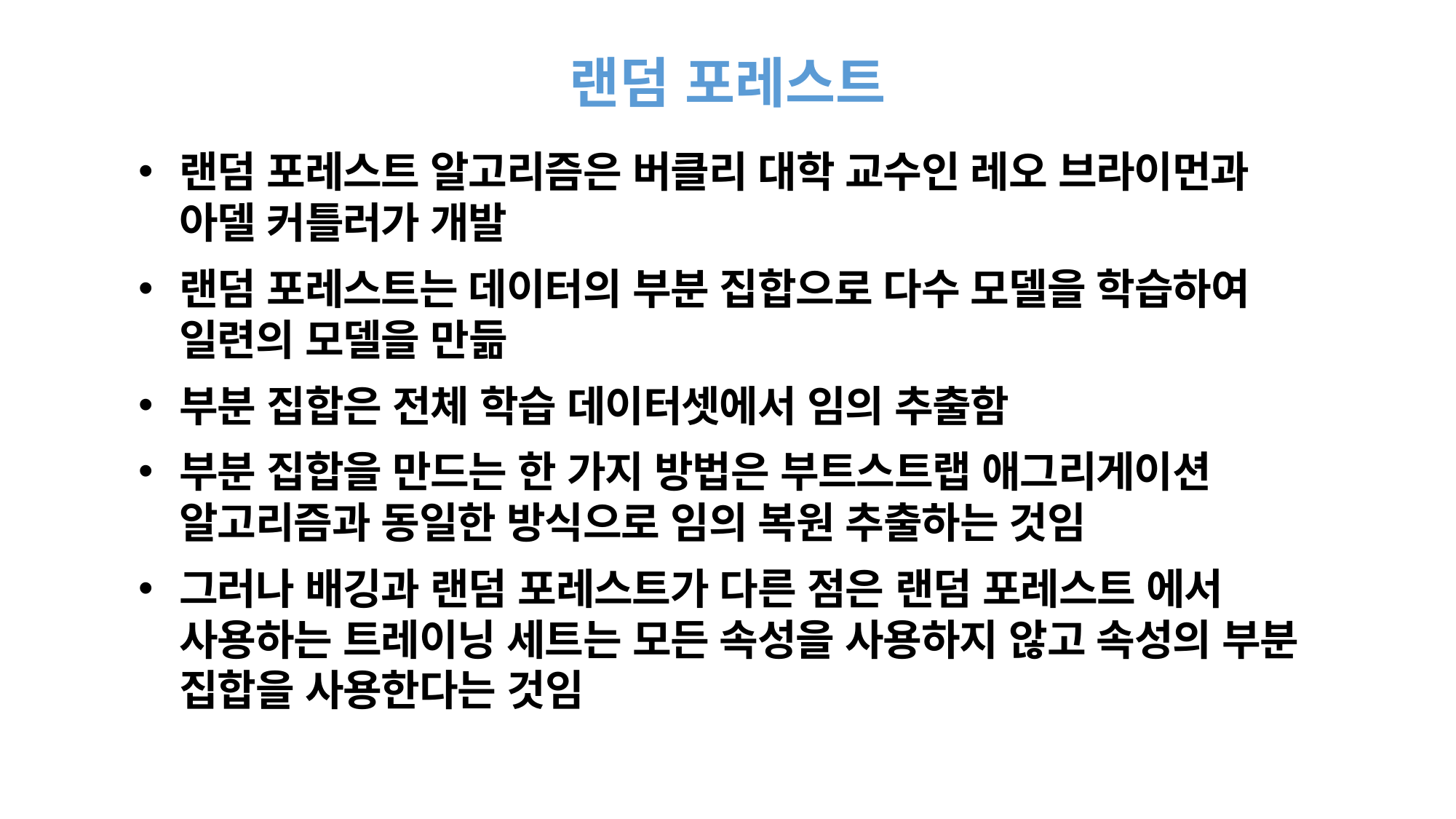

# 랜덤 포레스트
랜덤 포레스트 알고리즘은 버클리 대학 교수인 레오 브라이먼과 아델 커틀러가 개발
랜덤 포레스트는 데이터의 부분 집합으로 다수 모델을 학습하여 일련의 모델을 만듦
부분 집합은 전체 학습 데이터셋에서 임의 추출함
부분 집합을 만드는 한 가지 방법은 부트스트랩 애그리게이션 알고리즘과 동일한 방식으로 임의 복원 추출하는 것임
그러나 배깅과 랜덤 포레스트가 다른 점은 랜덤 포레스트 에서 사용하는 트레이닝 세트는 모든 속성을 사용하지 않고 속성의 부분 집합을 사용한다는 것임